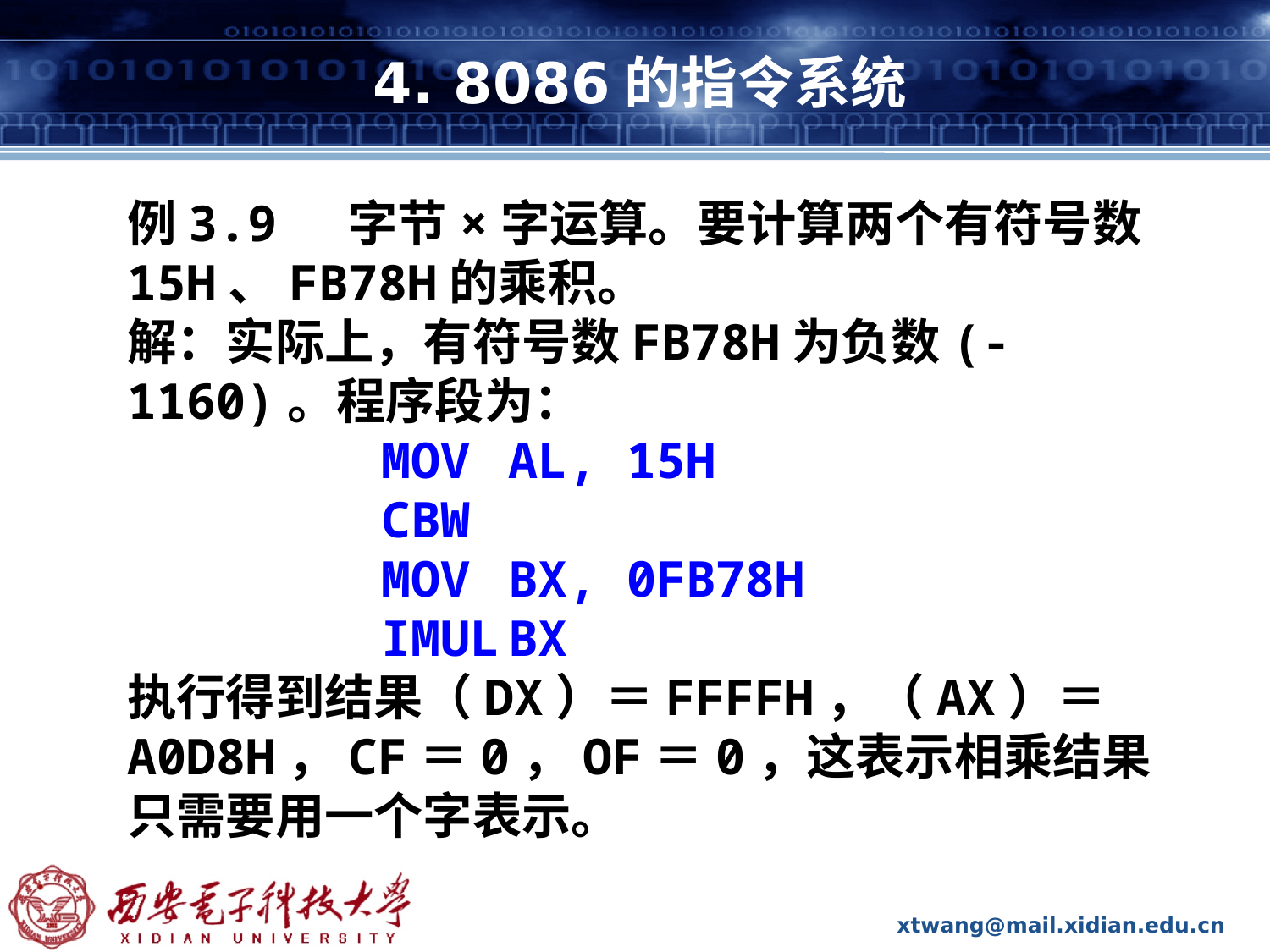

# 4. 8086的指令系统
例3.9  字节×字运算。要计算两个有符号数15H、FB78H的乘积。
解：实际上，有符号数FB78H为负数(-1160)。程序段为：
		MOV	AL, 15H
		CBW
		MOV 	BX, 0FB78H
		IMUL	BX
执行得到结果（DX）＝FFFFH，（AX）＝A0D8H，CF＝0，OF＝0，这表示相乘结果只需要用一个字表示。